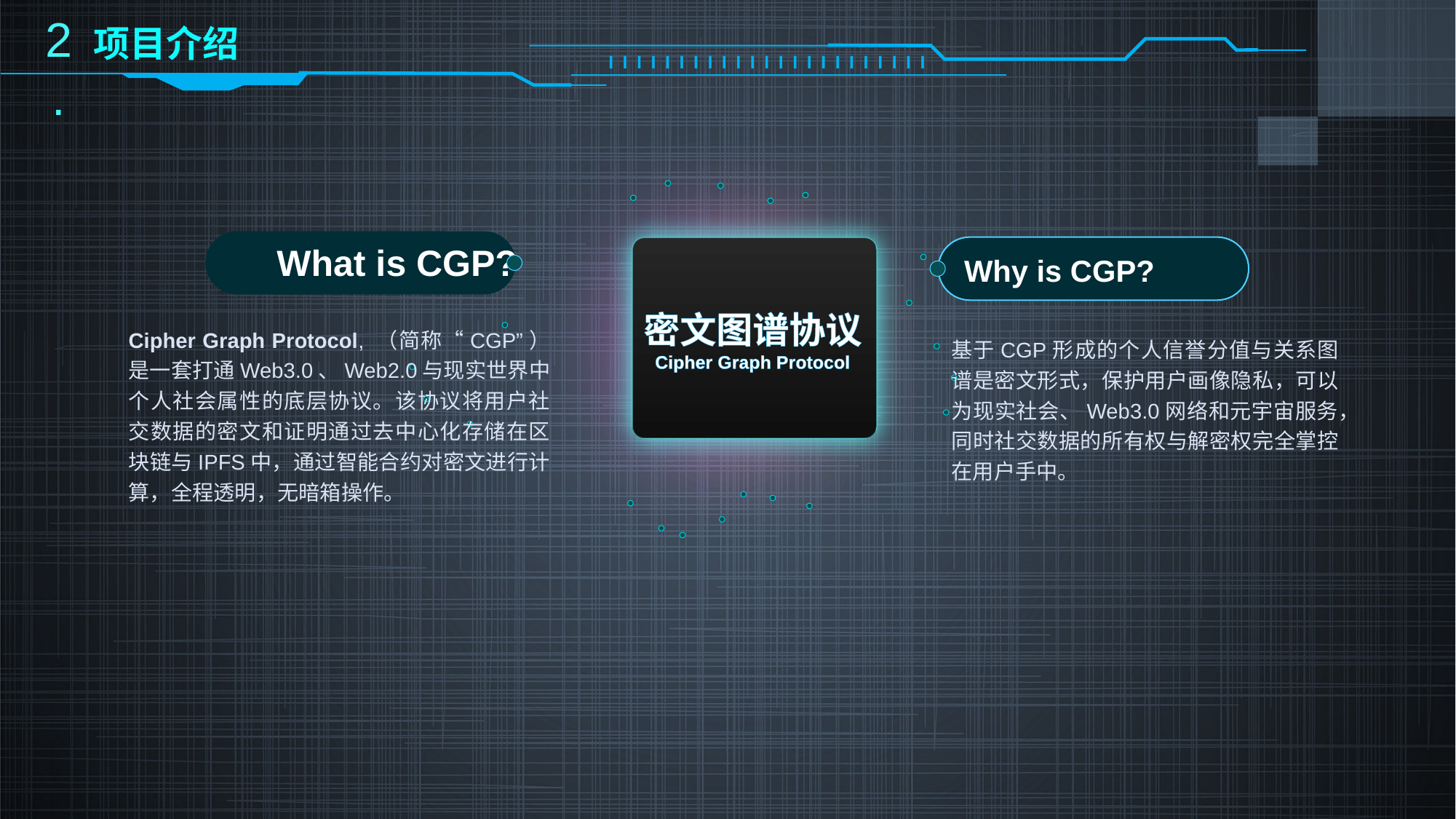

2.
项目介绍

What is CGP?

Why is CGP?

密文图谱协议
Cipher Graph Protocol
Cipher Graph Protocol, （简称“CGP”）是一套打通Web3.0、Web2.0与现实世界中个人社会属性的底层协议。该协议将用户社交数据的密文和证明通过去中心化存储在区块链与IPFS中，通过智能合约对密文进行计算，全程透明，无暗箱操作。

基于CGP形成的个人信誉分值与关系图谱是密文形式，保护用户画像隐私，可以为现实社会、Web3.0网络和元宇宙服务，同时社交数据的所有权与解密权完全掌控在用户手中。